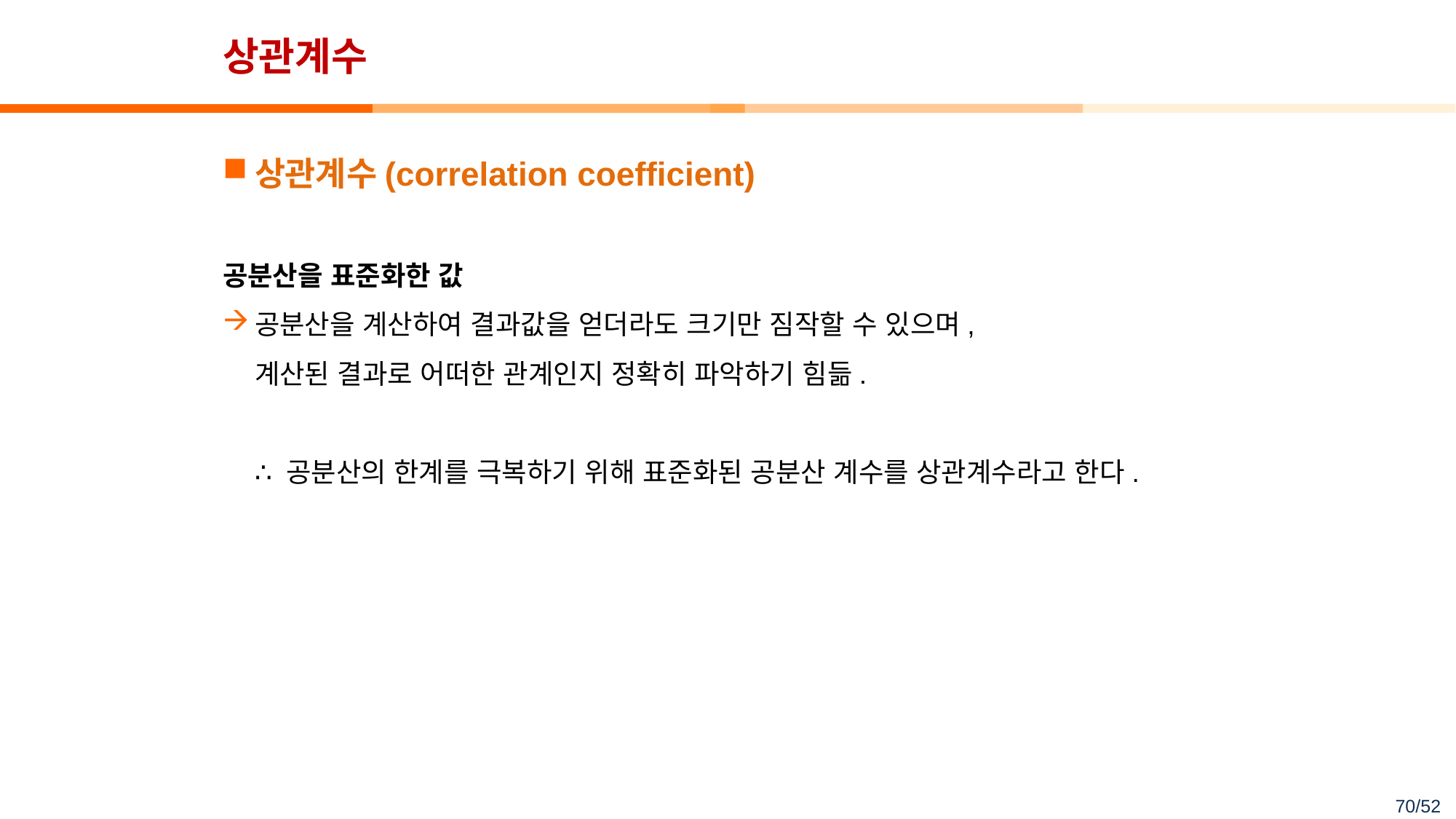

# 상관계수
상관계수(correlation coefficient)

공분산을 표준화한 값
공분산을 계산하여 결과값을 얻더라도 크기만 짐작할 수 있으며,
계산된 결과로 어떠한 관계인지 정확히 파악하기 힘듦.
∴ 공분산의 한계를 극복하기 위해 표준화된 공분산 계수를 상관계수라고 한다.